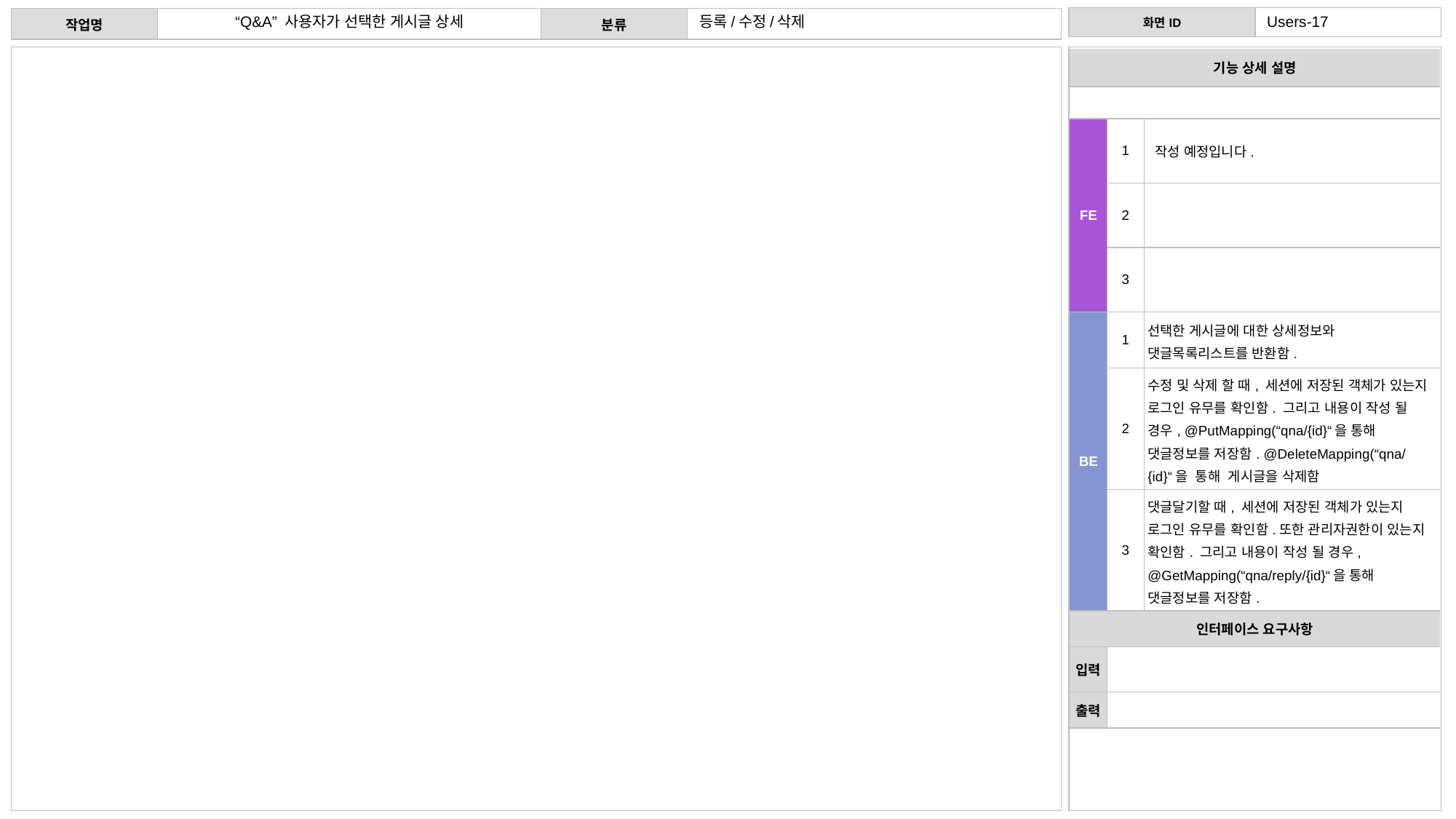

“Q&A” 사용자가 선택한 게시글 상세
등록/수정/삭제
Users-17
| 기능 상세 설명 | 기능 상세 설명 |  |
| --- | --- | --- |
|  | 서비스 이용을 위한 회원 가입 | 서비스 이용을 위한 회원 가입 |
| FE | 1 | 작성 예정입니다. |
|  | 2 |  |
|  | 3 |  |
| BE | 1 | 선택한 게시글에 대한 상세정보와 댓글목록리스트를 반환함. |
|  | 2 | 수정 및 삭제 할 때, 세션에 저장된 객체가 있는지 로그인 유무를 확인함. 그리고 내용이 작성 될 경우, @PutMapping(“qna/{id}“을 통해 댓글정보를 저장함. @DeleteMapping(“qna/{id}“을 통해 게시글을 삭제함 |
|  | 3 | 댓글달기할 때, 세션에 저장된 객체가 있는지 로그인 유무를 확인함.또한 관리자권한이 있는지 확인함. 그리고 내용이 작성 될 경우, @GetMapping(“qna/reply/{id}“을 통해 댓글정보를 저장함. |
| 인터페이스 요구사항 | 인터페이스 요구사항 |  |
| 입력 |  | 이메일(아이디), 이름, 비밀번호, 비밀번호 확인 입력 후 회원 가입 버튼 클릭 |
| 출력 |  | 로그인 페이지 |